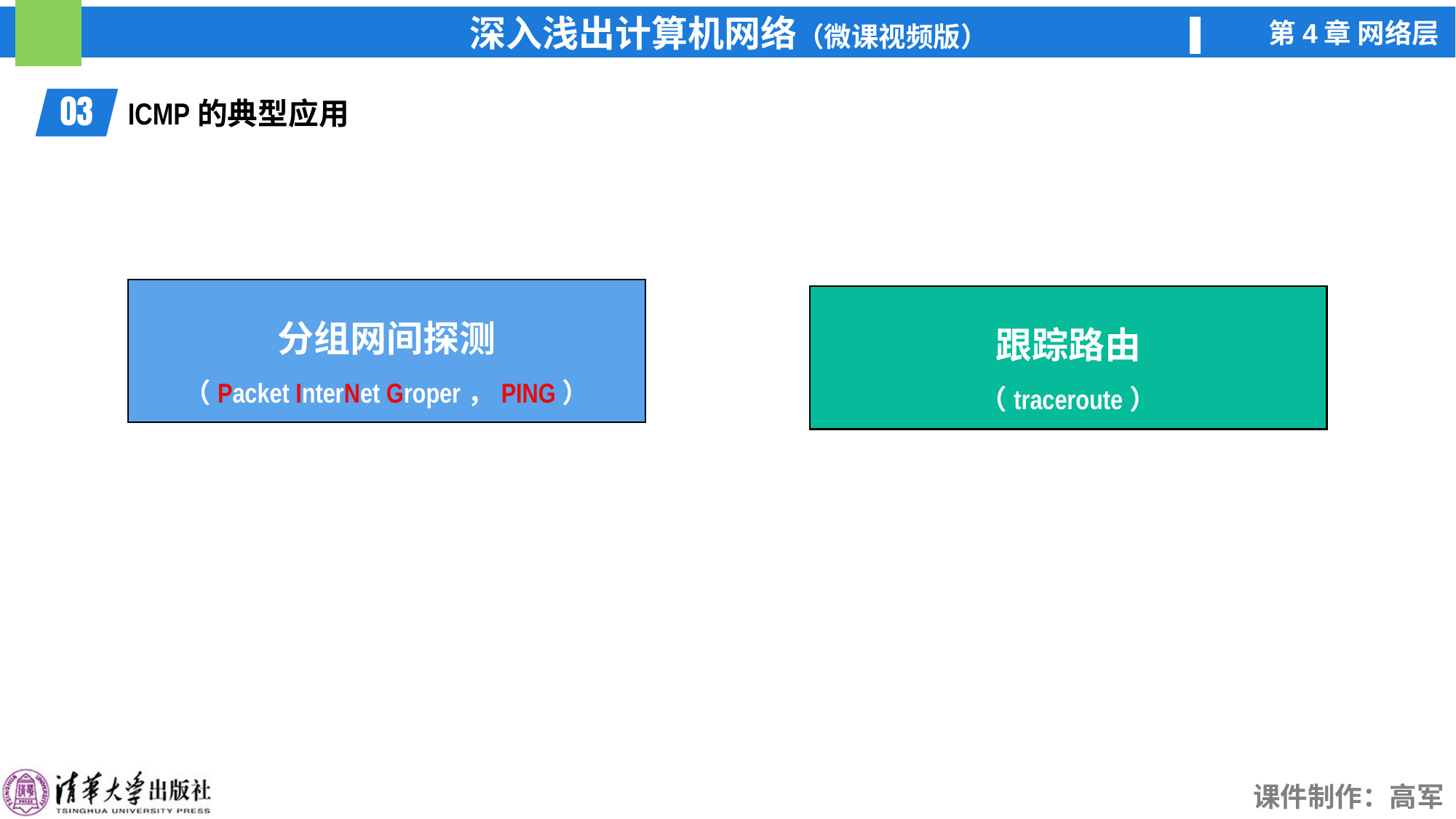

03
ICMP的典型应用
分组网间探测
（Packet InterNet Groper，PING）
跟踪路由
（traceroute）